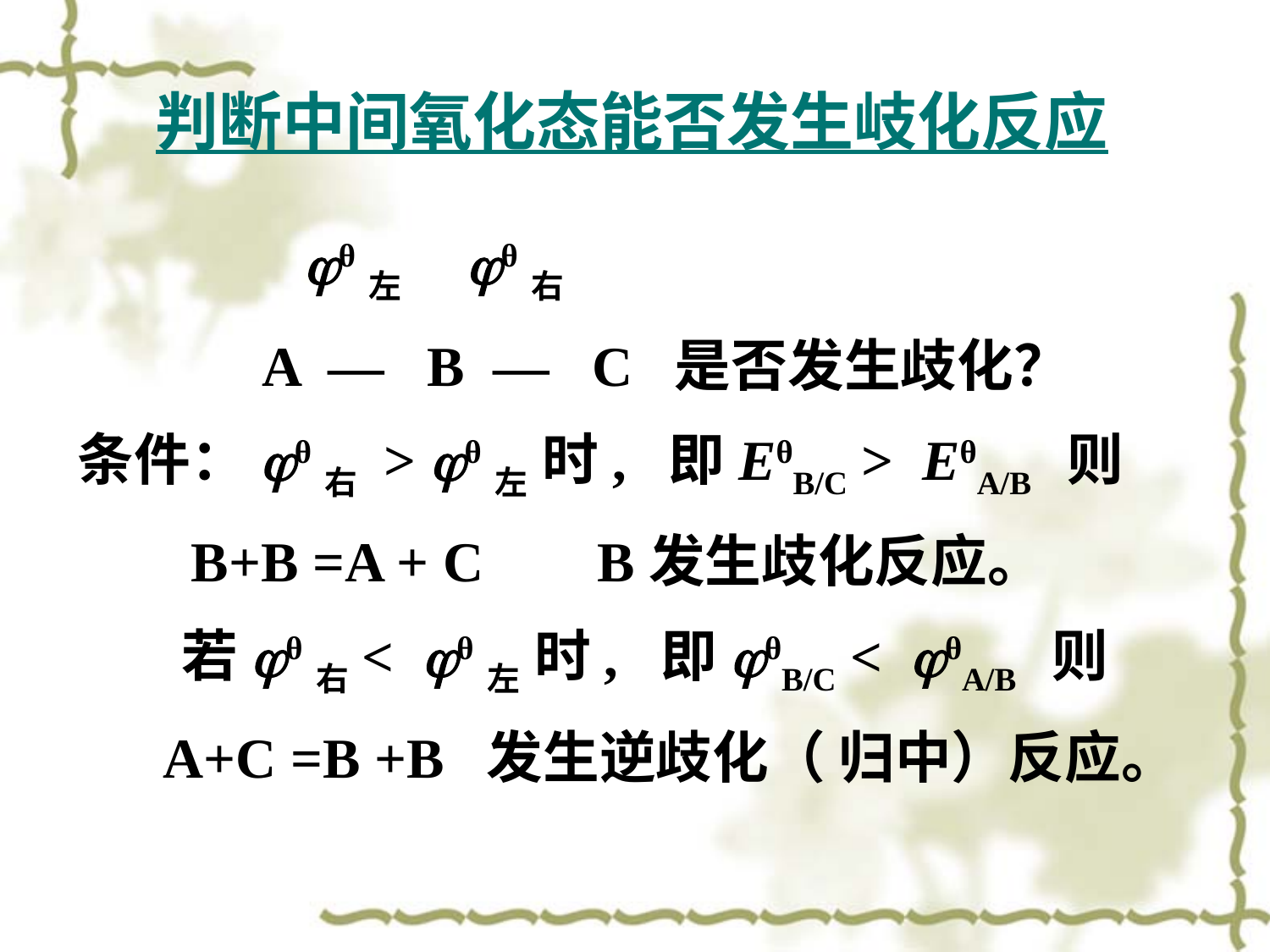

判断中间氧化态能否发生岐化反应
                ϕθ左       ϕθ右
             A  —   B  —   C  是否发生歧化？
条件：ϕθ右 > ϕθ左  时,  即EθB/C >  EθA/B  则
        B+B =A + C        B发生歧化反应。
       若ϕθ右<  ϕθ左  时,  即ϕθB/C <  ϕθA/B  则
      A+C =B +B  发生逆歧化（ 归中）反应。